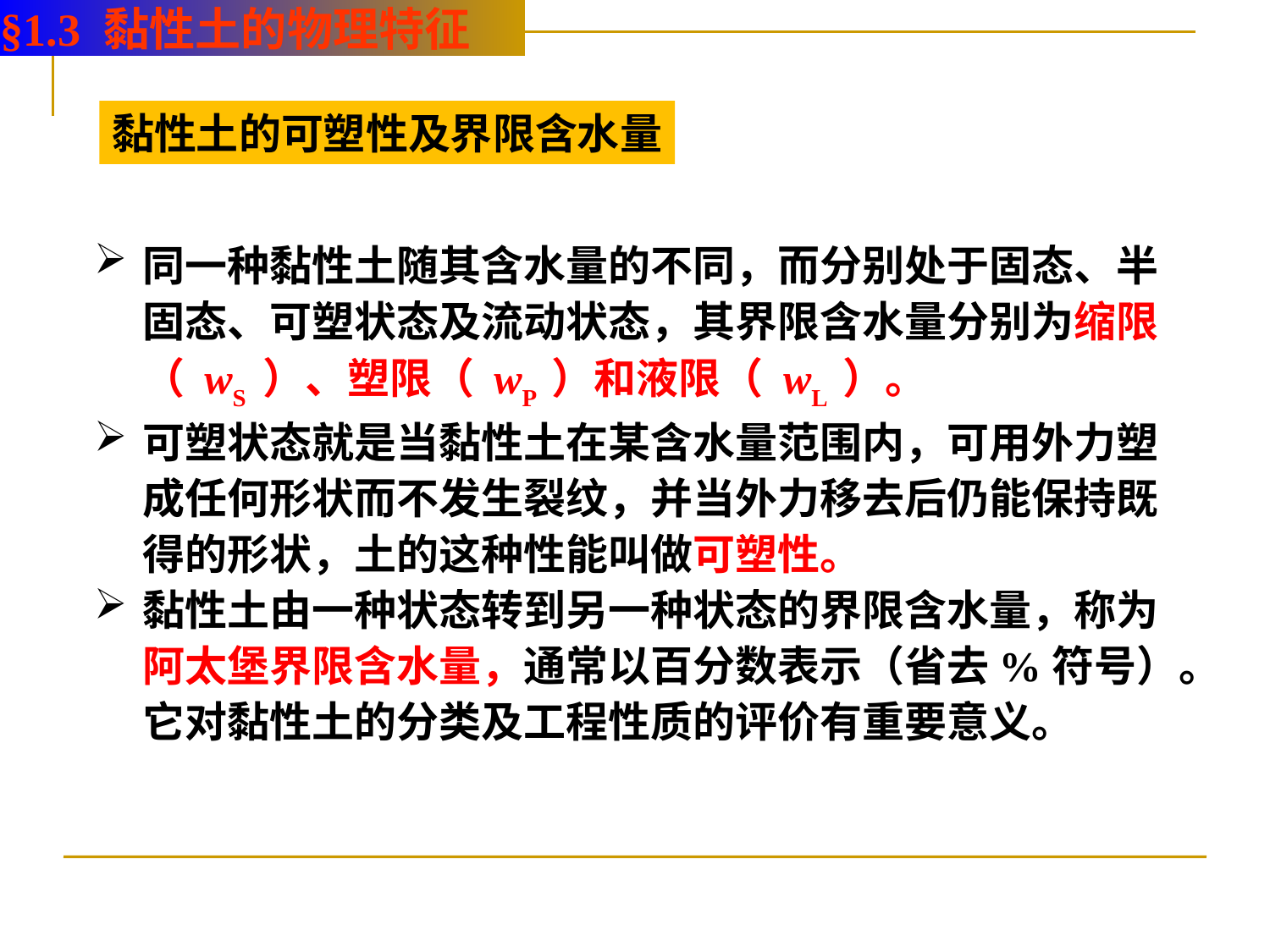

§1.3 黏性土的物理特征
黏性土的可塑性及界限含水量
同一种黏性土随其含水量的不同，而分别处于固态、半固态、可塑状态及流动状态，其界限含水量分别为缩限（ wS ）、塑限（ wP ）和液限（ wL ）。
可塑状态就是当黏性土在某含水量范围内，可用外力塑成任何形状而不发生裂纹，并当外力移去后仍能保持既得的形状，土的这种性能叫做可塑性。
黏性土由一种状态转到另一种状态的界限含水量，称为阿太堡界限含水量，通常以百分数表示（省去%符号）。它对黏性土的分类及工程性质的评价有重要意义。
19